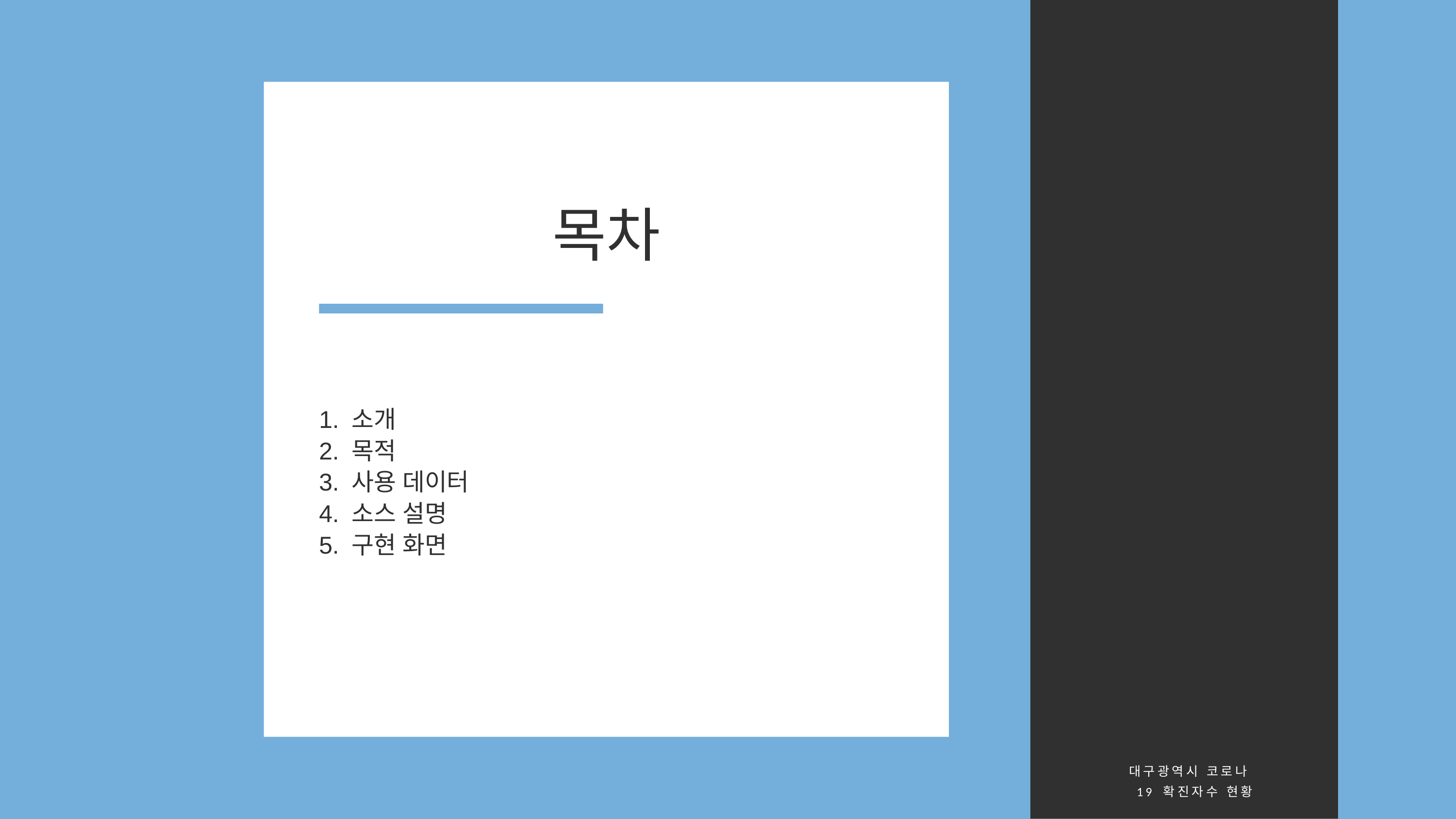

목차

1. 소개
2. 목적
3. 사용 데이터
4. 소스 설명
5. 구현 화면
대구광역시 코로나19 확진자수 현황